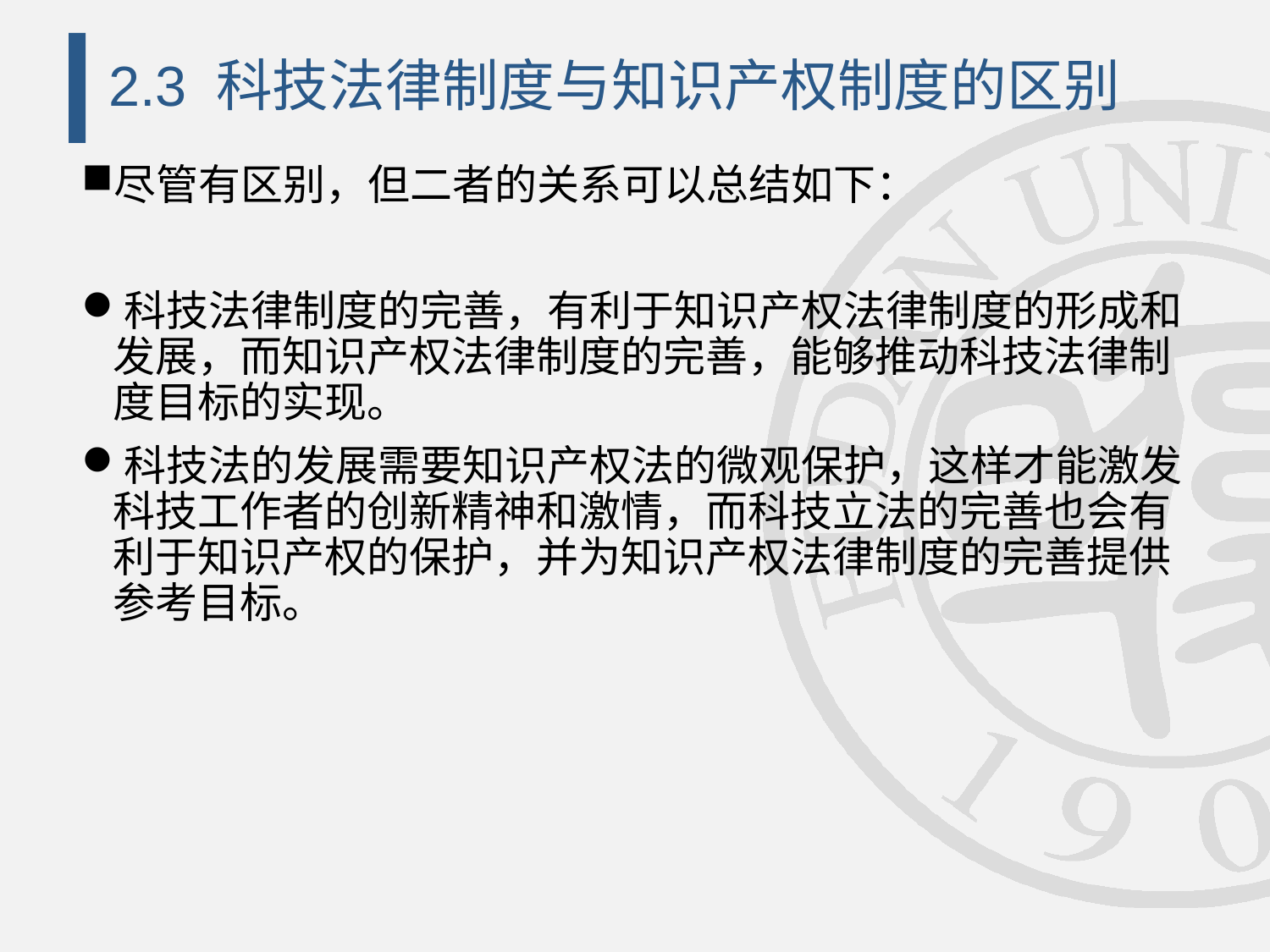

# 2.3 科技法律制度与知识产权制度的区别
尽管有区别，但二者的关系可以总结如下：

科技法律制度的完善，有利于知识产权法律制度的形成和发展，而知识产权法律制度的完善，能够推动科技法律制度目标的实现。
科技法的发展需要知识产权法的微观保护，这样才能激发科技工作者的创新精神和激情，而科技立法的完善也会有利于知识产权的保护，并为知识产权法律制度的完善提供参考目标。